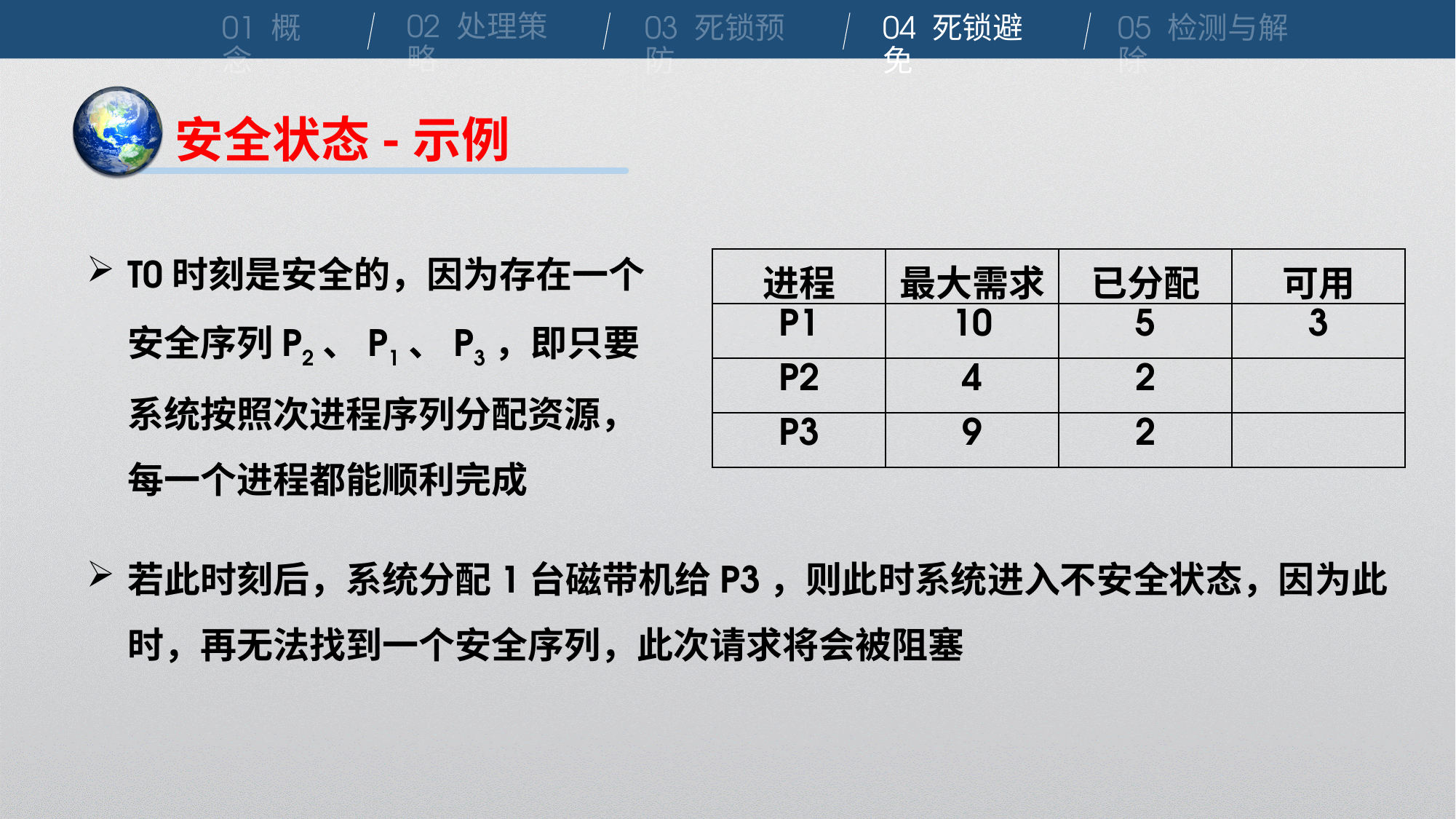

02 处理策略
01 概念
04 死锁避免
03 死锁预防
05 检测与解除
安全状态-示例
T0时刻是安全的，因为存在一个安全序列P2、P1、P3，即只要系统按照次进程序列分配资源，每一个进程都能顺利完成
| 进程 | 最大需求 | 已分配 | 可用 |
| --- | --- | --- | --- |
| P1 | 10 | 5 | 3 |
| P2 | 4 | 2 |  |
| P3 | 9 | 2 |  |
若此时刻后，系统分配1台磁带机给P3，则此时系统进入不安全状态，因为此时，再无法找到一个安全序列，此次请求将会被阻塞